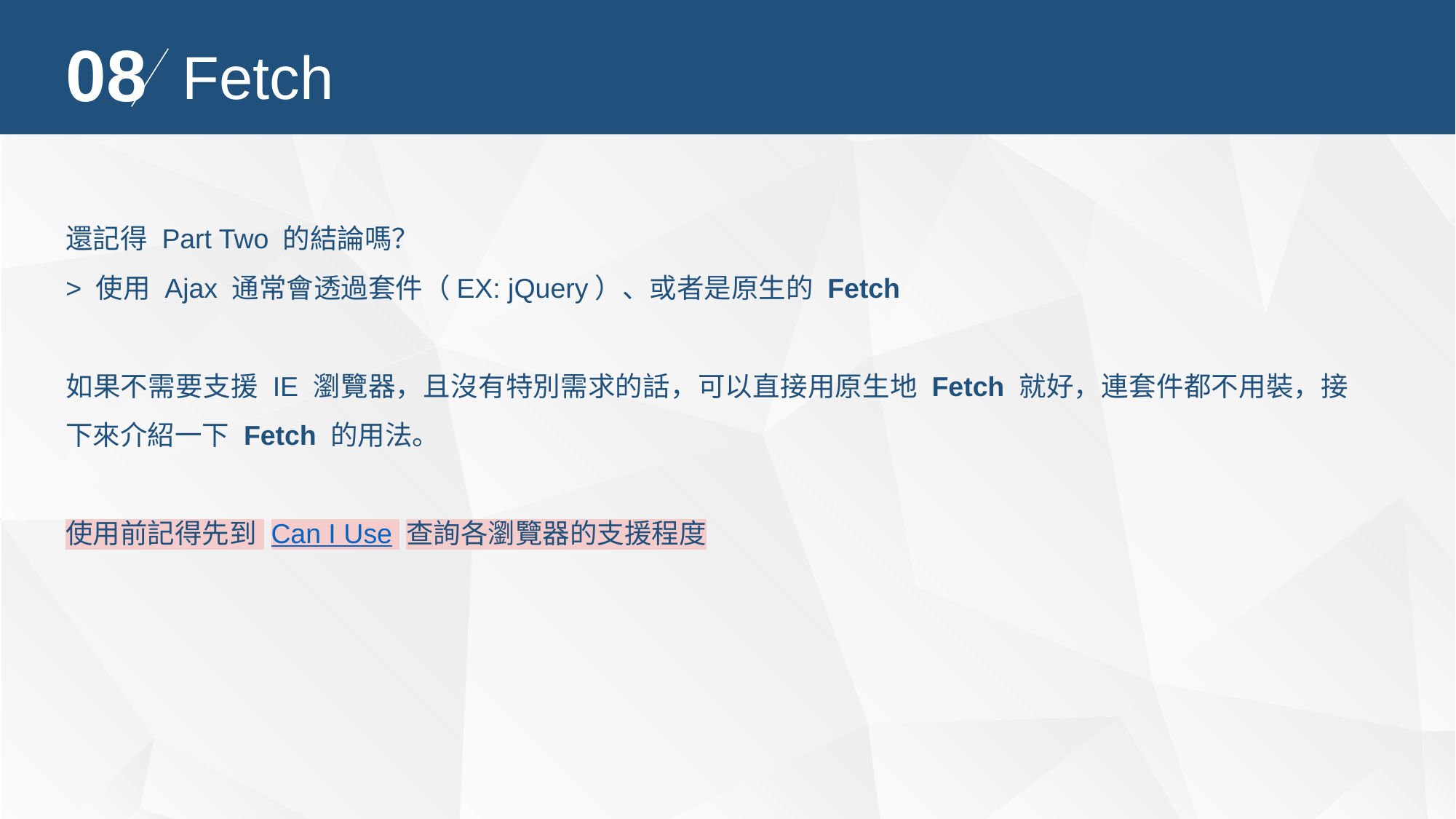

08
Fetch
還記得 Part Two 的結論嗎？
> 使用 Ajax 通常會透過套件（EX: jQuery）、或者是原生的 Fetch

如果不需要支援 IE 瀏覽器，且沒有特別需求的話，可以直接用原生地 Fetch 就好，連套件都不用裝，接下來介紹一下 Fetch 的用法。

使用前記得先到 Can I Use 查詢各瀏覽器的支援程度